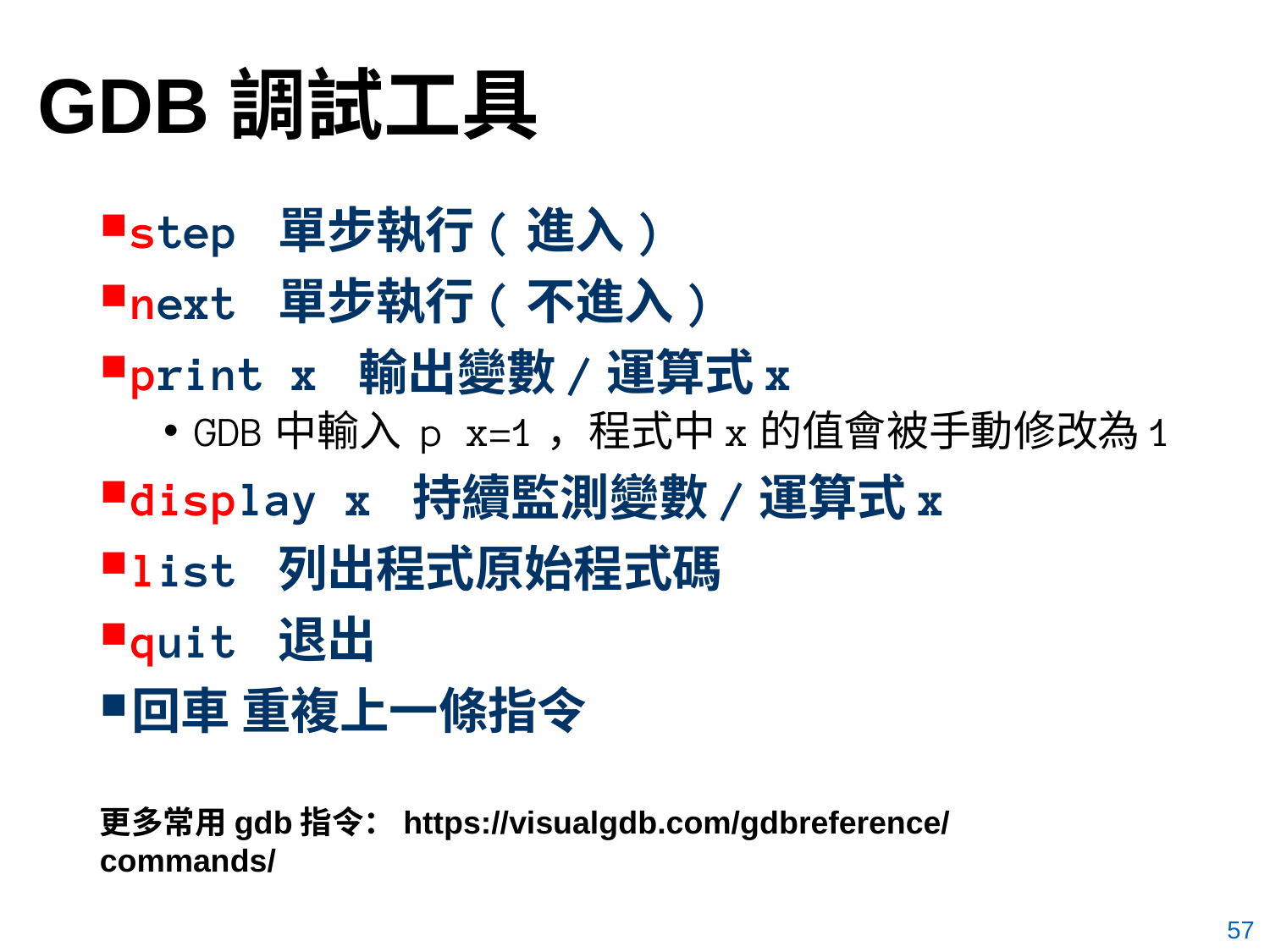

# GDB調試工具
step 單步執行(進入)
next 單步執行(不進入)
print x 輸出變數/運算式x
GDB中輸入 p x=1，程式中x的值會被手動修改為1
display x 持續監測變數/運算式x
list 列出程式原始程式碼
quit 退出
回車 重複上一條指令

更多常用gdb指令：https://visualgdb.com/gdbreference/commands/
57